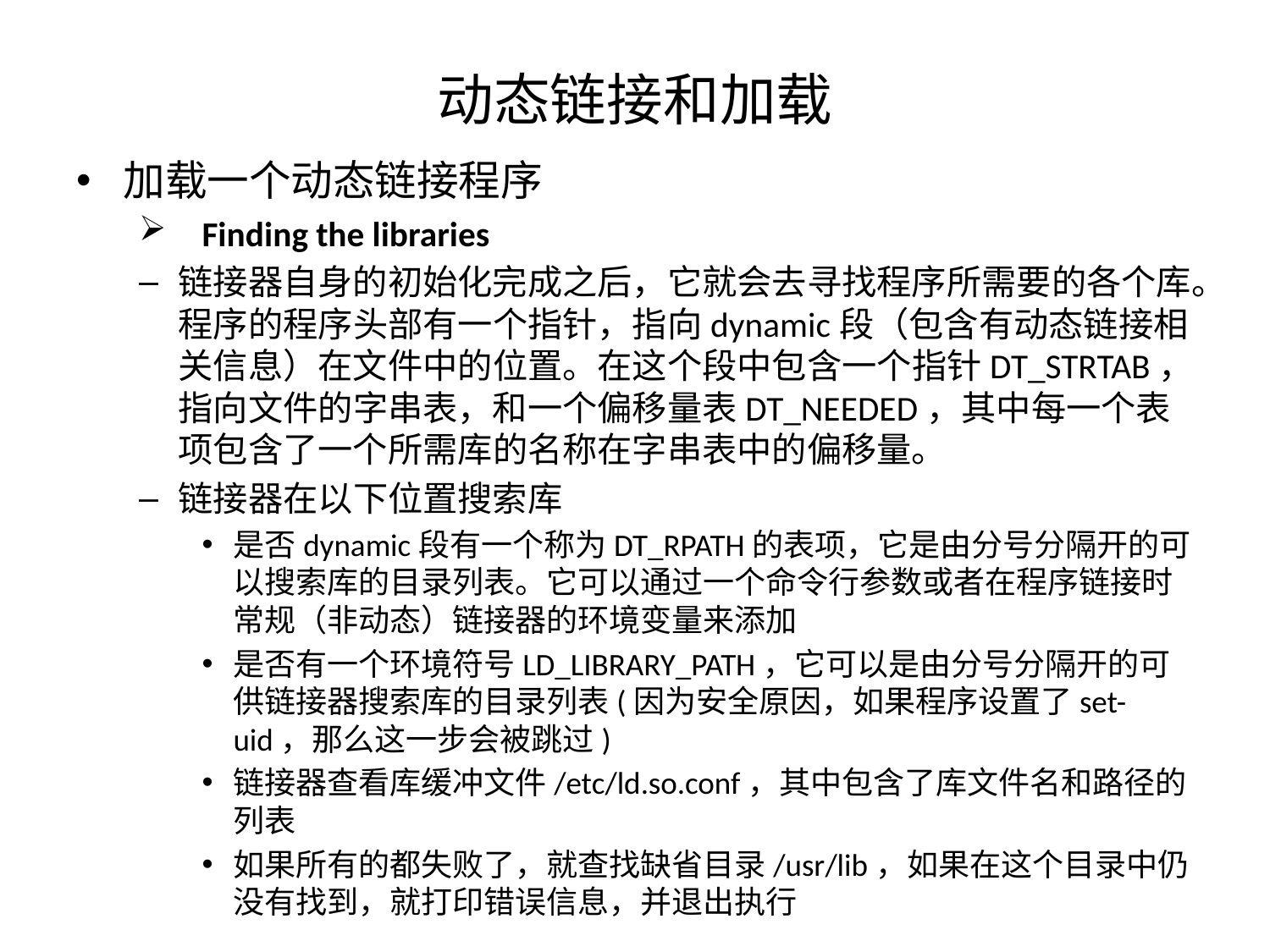

# 动态链接和加载
加载一个动态链接程序
Finding the libraries
链接器自身的初始化完成之后，它就会去寻找程序所需要的各个库。程序的程序头部有一个指针，指向dynamic段（包含有动态链接相关信息）在文件中的位置。在这个段中包含一个指针DT_STRTAB，指向文件的字串表，和一个偏移量表DT_NEEDED，其中每一个表项包含了一个所需库的名称在字串表中的偏移量。
链接器在以下位置搜索库
是否dynamic段有一个称为DT_RPATH的表项，它是由分号分隔开的可以搜索库的目录列表。它可以通过一个命令行参数或者在程序链接时常规（非动态）链接器的环境变量来添加
是否有一个环境符号LD_LIBRARY_PATH，它可以是由分号分隔开的可供链接器搜索库的目录列表(因为安全原因，如果程序设置了set-uid，那么这一步会被跳过)
链接器查看库缓冲文件/etc/ld.so.conf，其中包含了库文件名和路径的列表
如果所有的都失败了，就查找缺省目录/usr/lib，如果在这个目录中仍没有找到，就打印错误信息，并退出执行